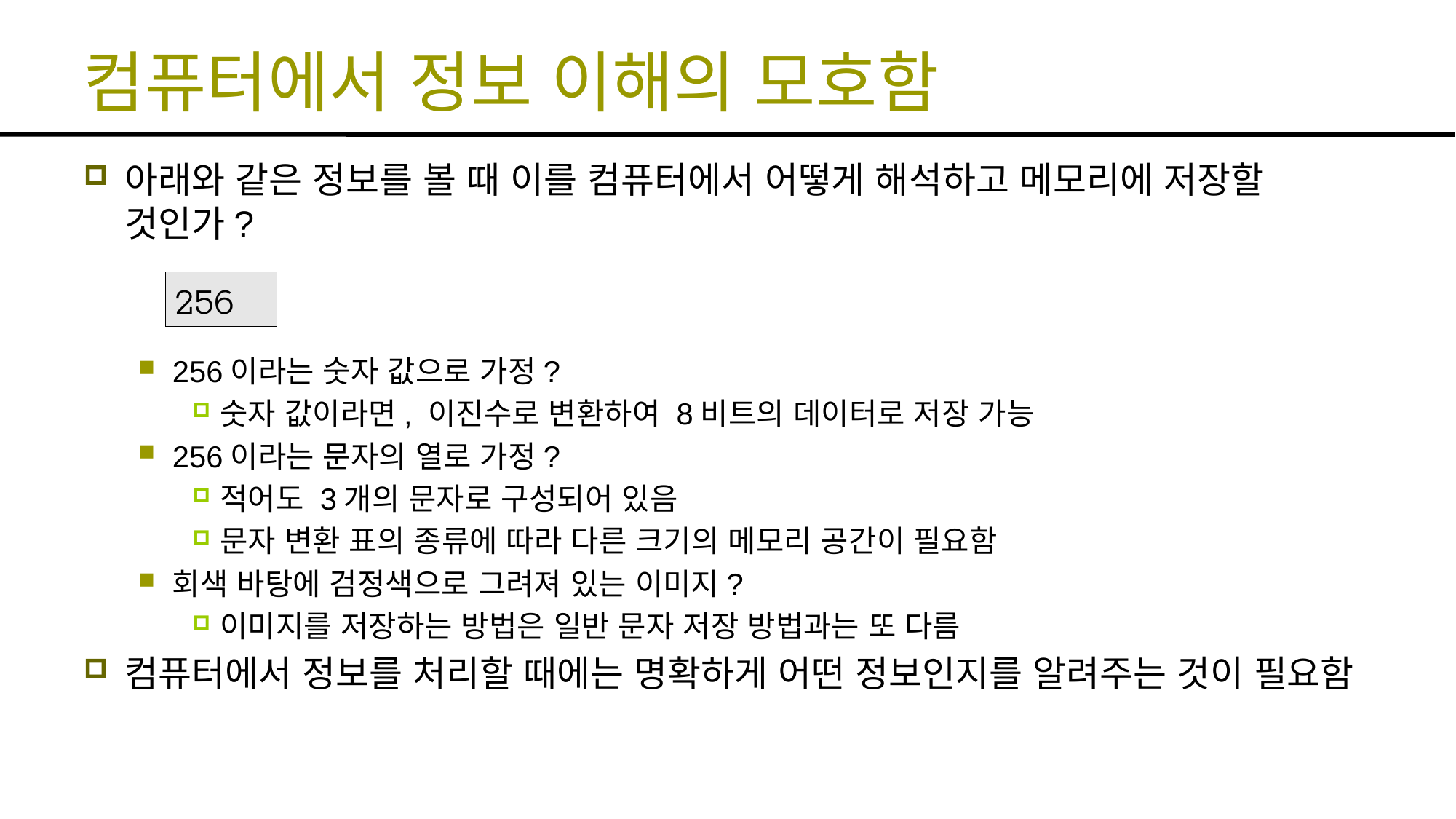

# 컴퓨터에서 정보 이해의 모호함
아래와 같은 정보를 볼 때 이를 컴퓨터에서 어떻게 해석하고 메모리에 저장할 것인가?

256이라는 숫자 값으로 가정?
숫자 값이라면, 이진수로 변환하여 8비트의 데이터로 저장 가능
256이라는 문자의 열로 가정?
적어도 3개의 문자로 구성되어 있음
문자 변환 표의 종류에 따라 다른 크기의 메모리 공간이 필요함
회색 바탕에 검정색으로 그려져 있는 이미지?
이미지를 저장하는 방법은 일반 문자 저장 방법과는 또 다름
컴퓨터에서 정보를 처리할 때에는 명확하게 어떤 정보인지를 알려주는 것이 필요함

256